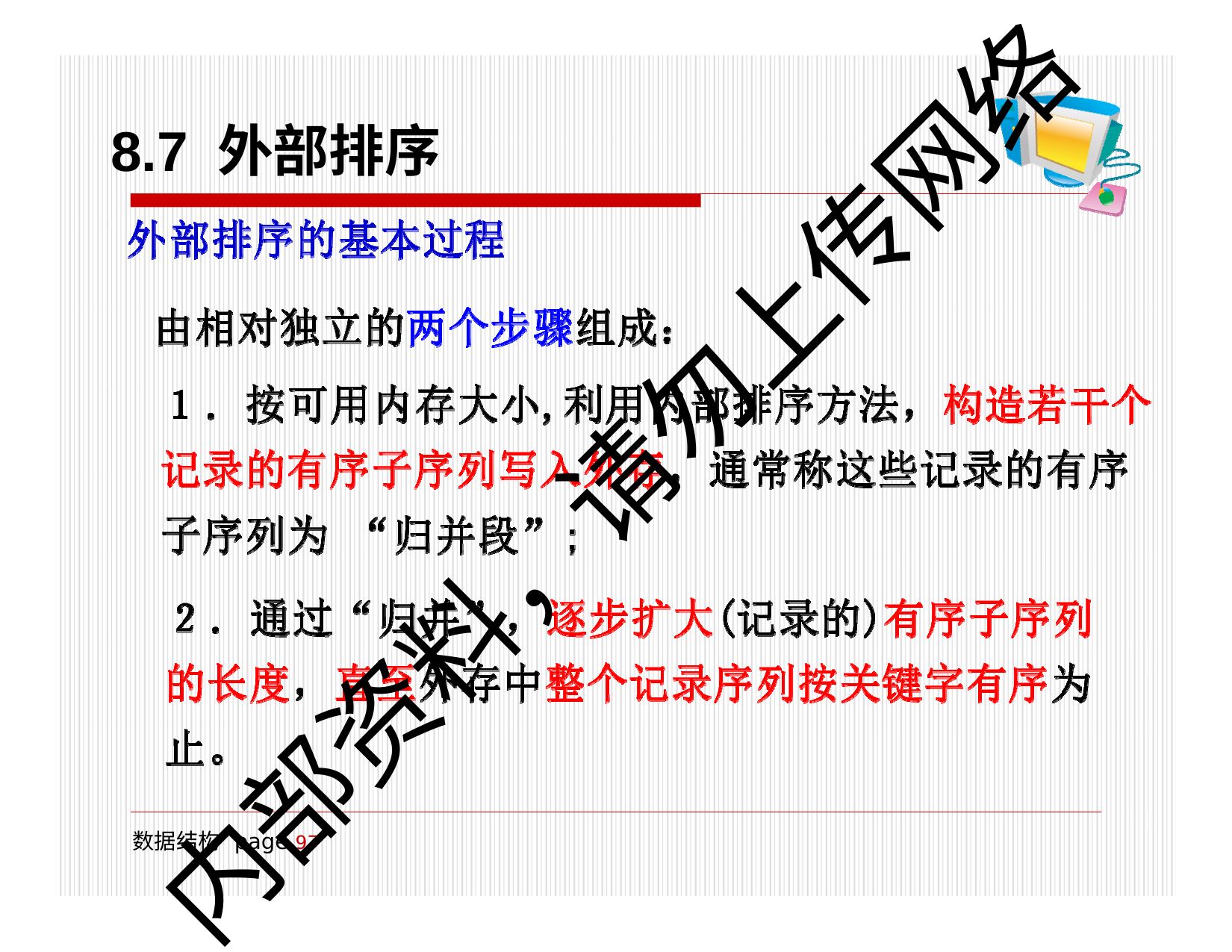

# 8.7 外部排序

内部资料，请勿上传网络

数据结构 page 97